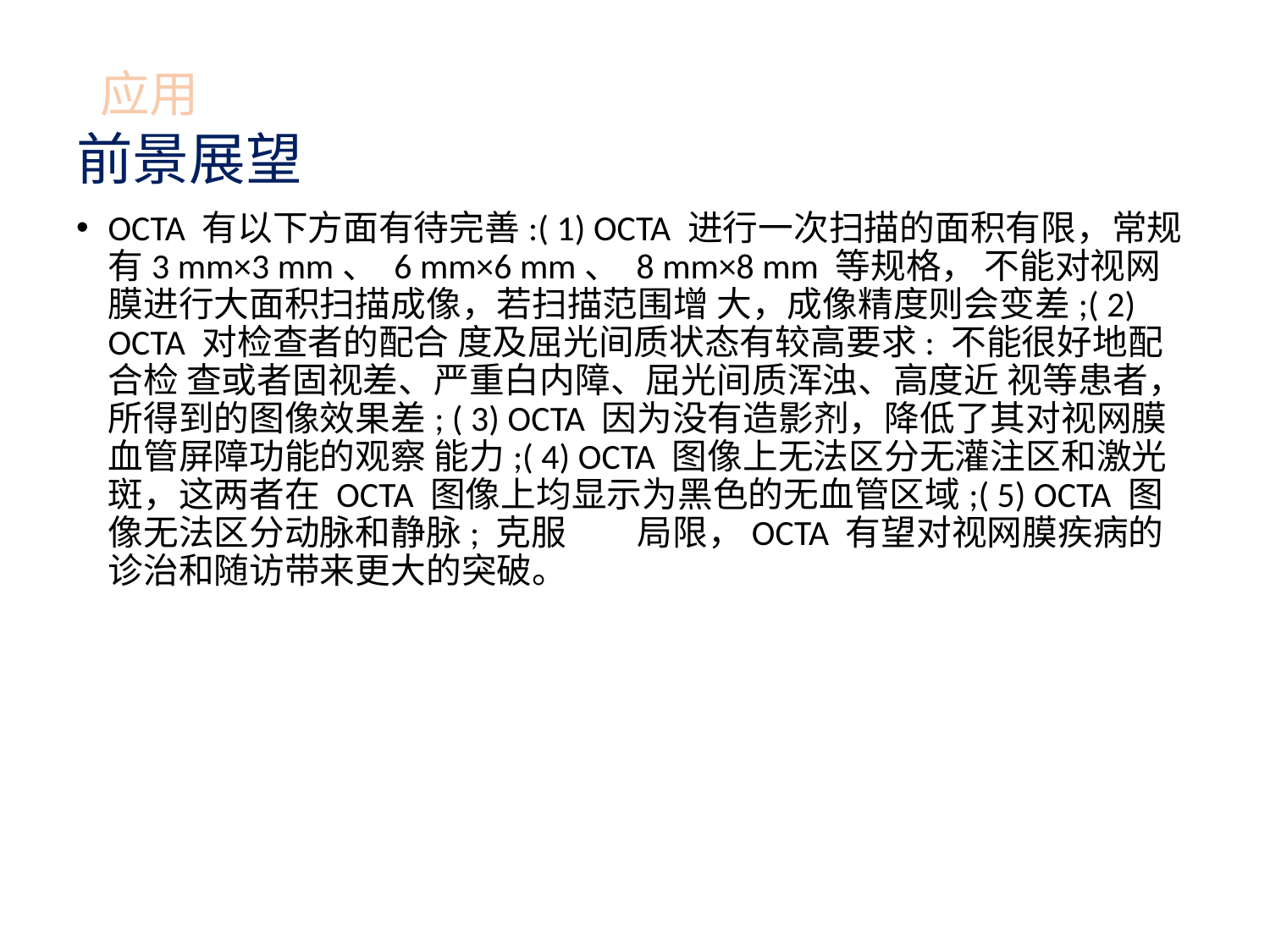

# 应用
前景展望
OCTA 有以下方面有待完善:( 1) OCTA 进行一次扫描的面积有限，常规 有3 mm×3 mm、 6 mm×6 mm、 8 mm×8 mm 等规格， 不能对视网膜进行大面积扫描成像，若扫描范围增 大，成像精度则会变差;( 2) OCTA 对检查者的配合 度及屈光间质状态有较高要求: 不能很好地配合检 查或者固视差、严重白内障、屈光间质浑浊、高度近 视等患者，所得到的图像效果差; ( 3) OCTA 因为没有造影剂，降低了其对视网膜血管屏障功能的观察 能力;( 4) OCTA 图像上无法区分无灌注区和激光斑，这两者在 OCTA 图像上均显示为黑色的无血管区域;( 5) OCTA 图像无法区分动脉和静脉; 克服现有局限，OCTA 有望对视网膜疾病的诊治和随访带来更大的突破。